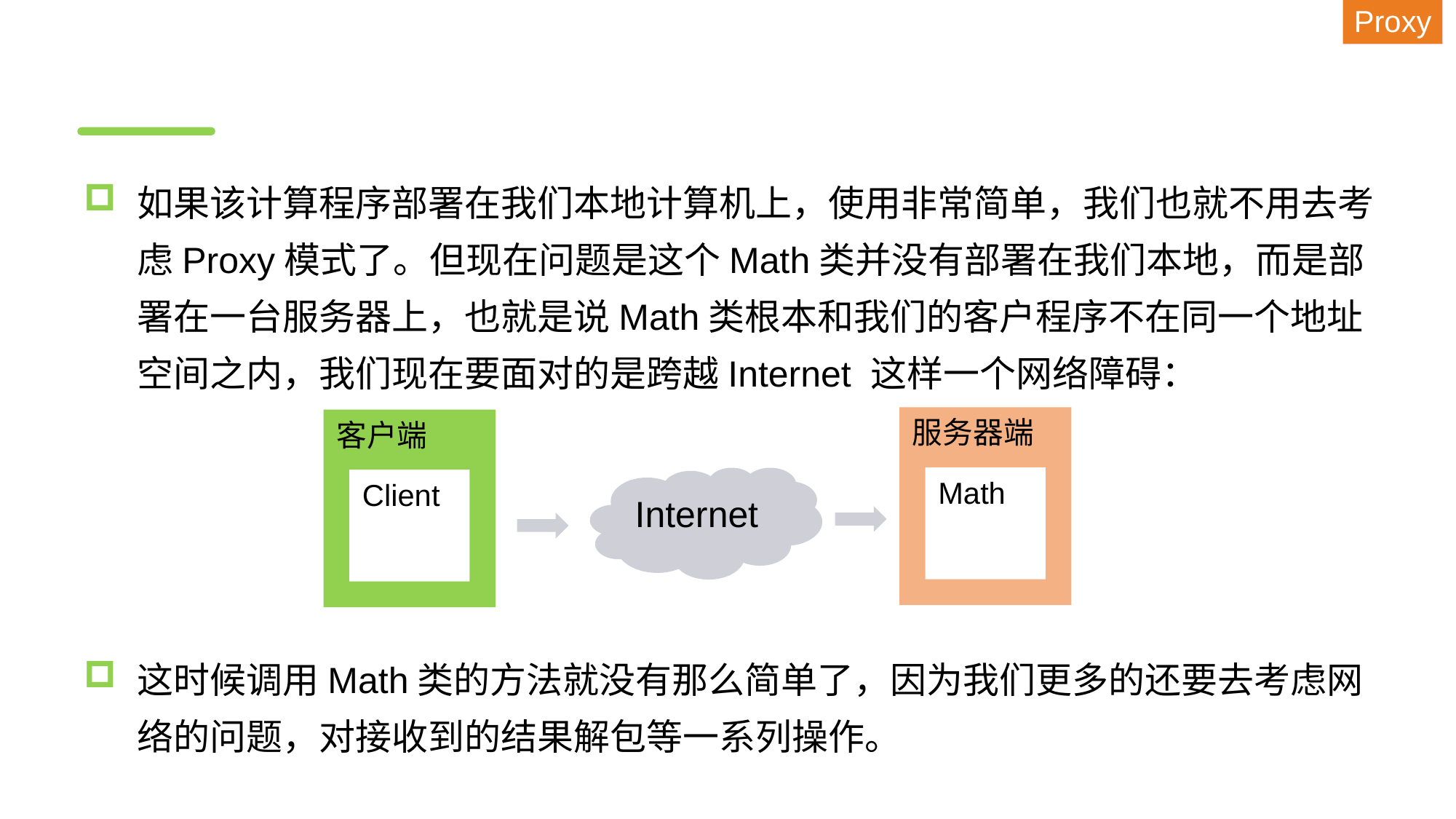

Proxy
#
如果该计算程序部署在我们本地计算机上，使用非常简单，我们也就不用去考虑Proxy模式了。但现在问题是这个Math类并没有部署在我们本地，而是部署在一台服务器上，也就是说Math类根本和我们的客户程序不在同一个地址空间之内，我们现在要面对的是跨越Internet 这样一个网络障碍：

这时候调用Math类的方法就没有那么简单了，因为我们更多的还要去考虑网络的问题，对接收到的结果解包等一系列操作。

服务器端
客户端
Internet
Math
Client

128